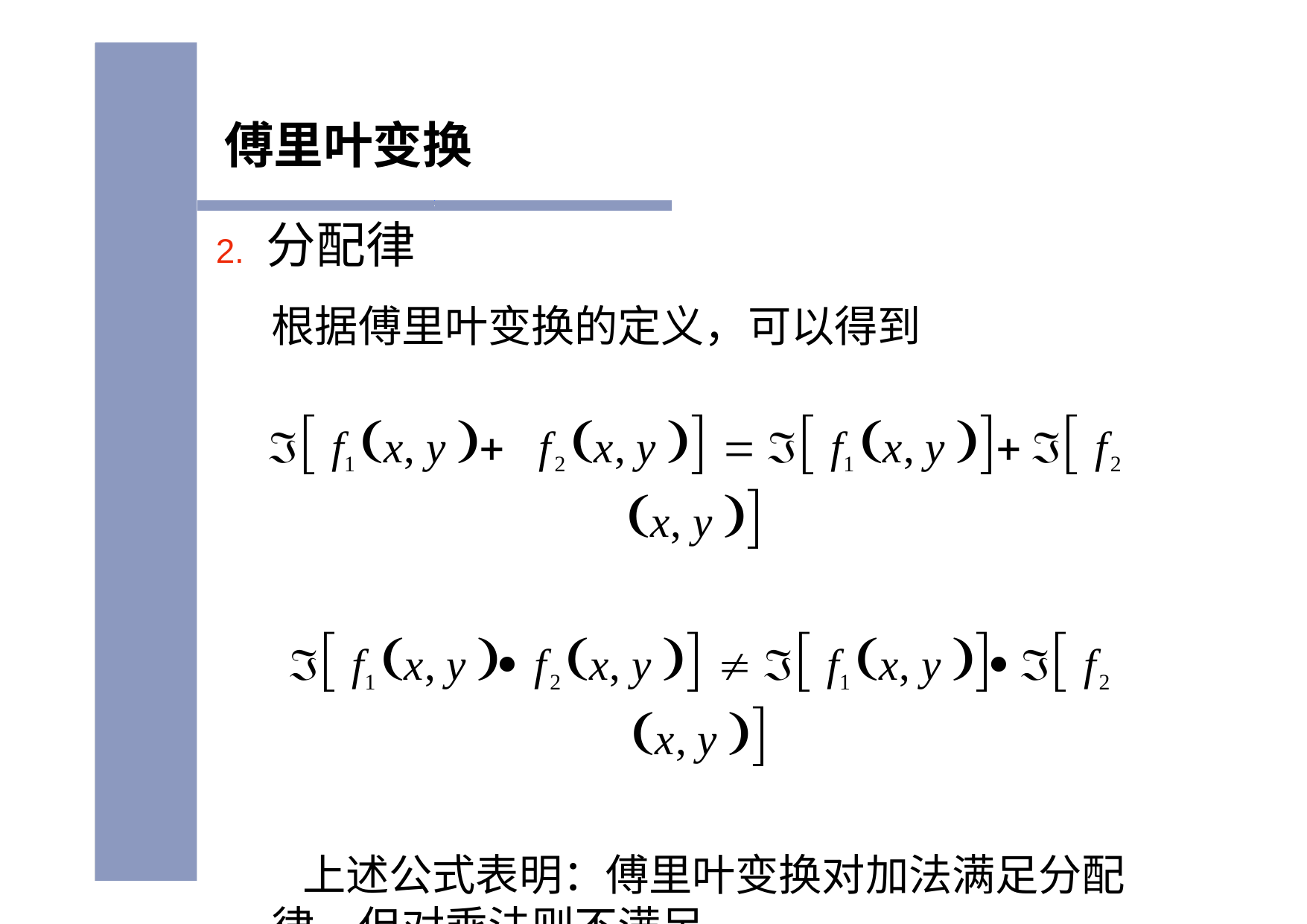

# 傅里叶变换

2. 分配律
根据傅里叶变换的定义，可以得到

ℑ[ f1 (x, y )+	f2 (x, y )] = ℑ[ f1 (x, y )]+ ℑ[ f2 (x, y )]

ℑ[ f1 (x, y )• f2 (x, y )] ≠ ℑ[ f1 (x, y )]• ℑ[ f2 (x, y )]

上述公式表明：傅里叶变换对加法满足分配 律，但对乘法则不满足